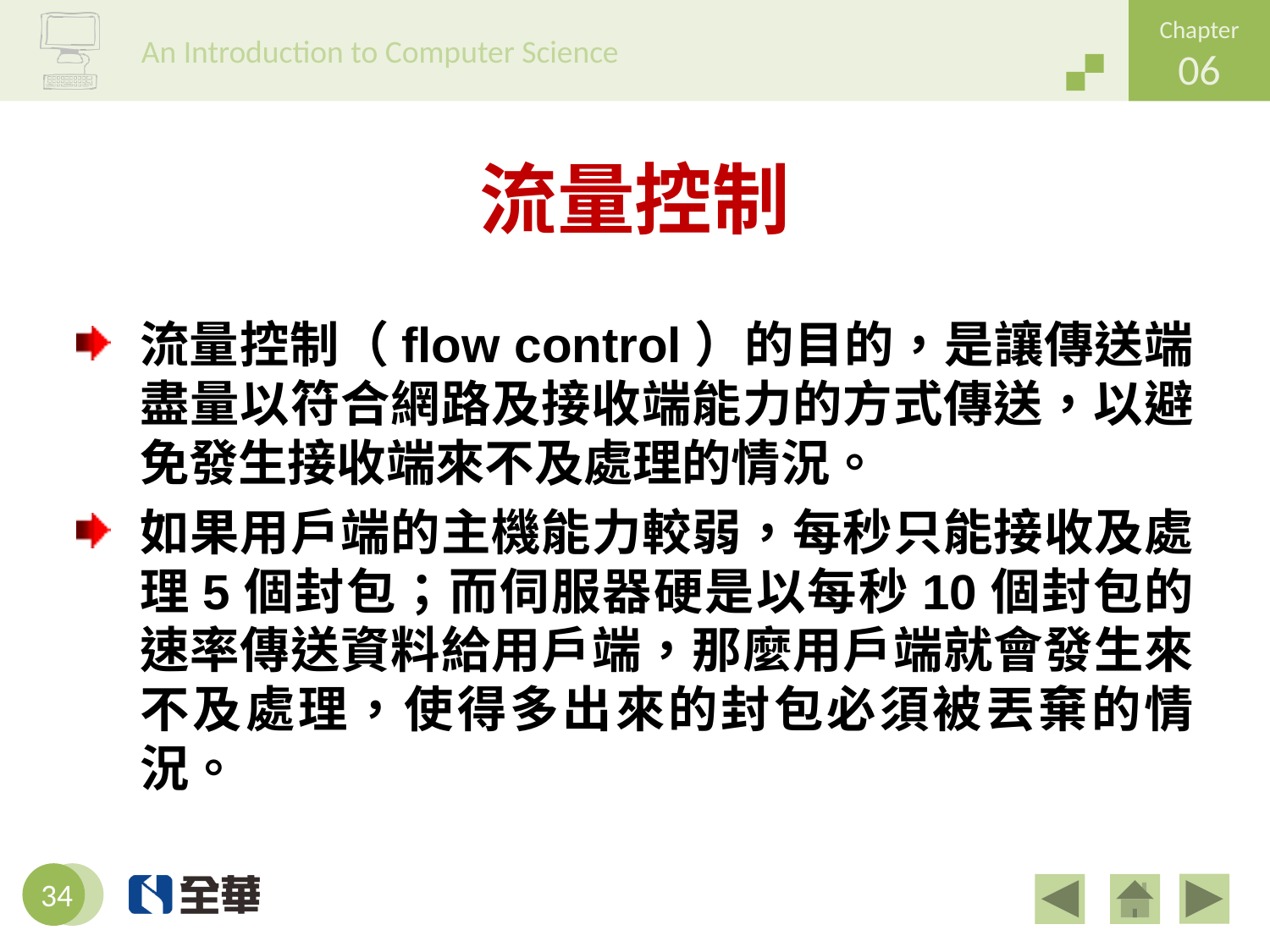

# 流量控制
流量控制（flow control）的目的，是讓傳送端盡量以符合網路及接收端能力的方式傳送，以避免發生接收端來不及處理的情況。
如果用戶端的主機能力較弱，每秒只能接收及處理5個封包；而伺服器硬是以每秒10個封包的速率傳送資料給用戶端，那麼用戶端就會發生來不及處理，使得多出來的封包必須被丟棄的情況。